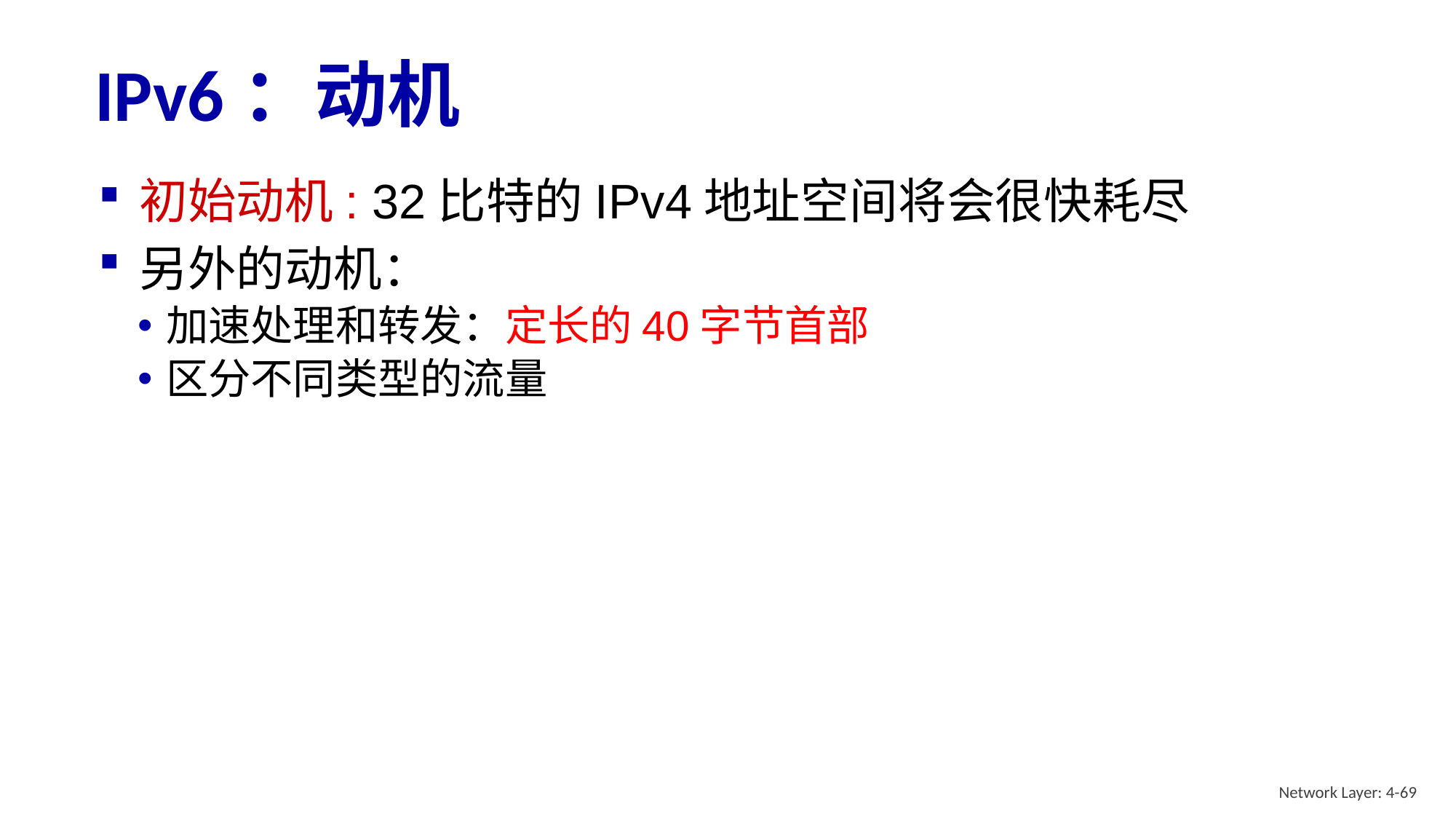

# IPv6：动机
初始动机: 32比特的IPv4地址空间将会很快耗尽
另外的动机：
加速处理和转发：定长的40字节首部
区分不同类型的流量

Network Layer: 4-69